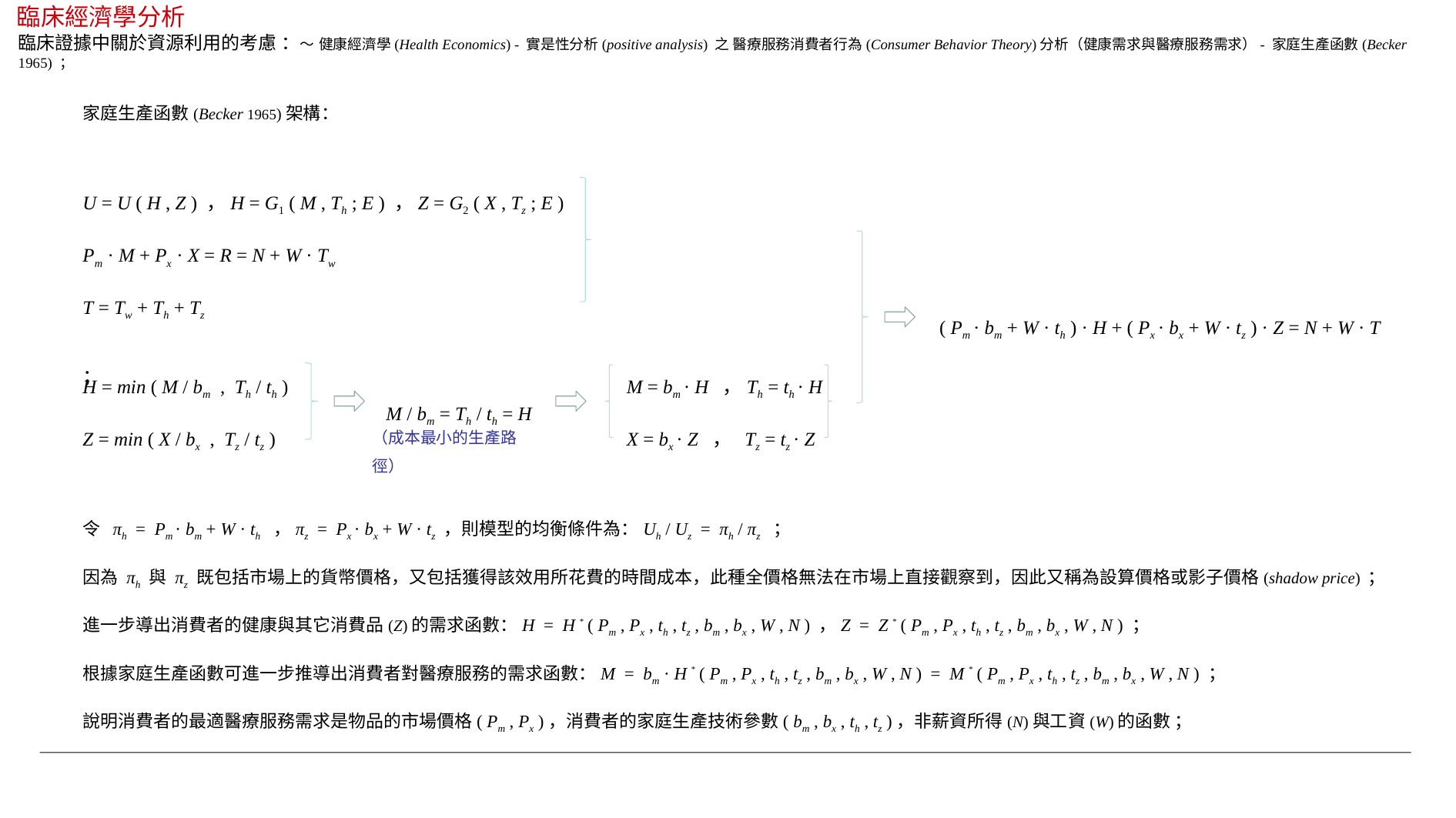

臨床經濟學分析
臨床證據中關於資源利用的考慮 ：～ 健康經濟學(Health Economics) - 實是性分析(positive analysis) 之 醫療服務消費者行為(Consumer Behavior Theory)分析（健康需求與醫療服務需求）- 家庭生產函數(Becker 1965) ；
家庭生產函數(Becker 1965)架構：
U = U ( H , Z ) ，H = G1 ( M , Th ; E ) ，Z = G2 ( X , Tz ; E )
Pm · M + Px · X = R = N + W · Tw
T = Tw + Th + Tz

                                                                                                                                                                                  ( Pm · bm + W · th ) · H + ( Px · bx + W · tz ) · Z = N + W · T  ；

                                                                                                                 M = bm · H  ，Th = th · H
                                                                                                                 X = bx · Z  ，  Tz = tz · Z
H = min ( M / bm  ,  Th / th )
Z = min ( X / bx  ,  Tz / tz )

                                                               M / bm = Th / th = H

（成本最小的生產路徑）
令  πh  =  Pm · bm + W · th  ，πz  =  Px · bx + W · tz ，則模型的均衡條件為：Uh / Uz  =  πh / πz  ；
因為 πh 與 πz 既包括市場上的貨幣價格，又包括獲得該效用所花費的時間成本，此種全價格無法在市場上直接觀察到，因此又稱為設算價格或影子價格(shadow price) ；
進一步導出消費者的健康與其它消費品(Z)的需求函數：H  =  H * ( Pm , Px , th , tz , bm , bx , W , N ) ，Z  =  Z * ( Pm , Px , th , tz , bm , bx , W , N ) ；
根據家庭生產函數可進一步推導出消費者對醫療服務的需求函數：M  =  bm · H * ( Pm , Px , th , tz , bm , bx , W , N )  =  M * ( Pm , Px , th , tz , bm , bx , W , N ) ；
說明消費者的最適醫療服務需求是物品的市場價格( Pm , Px )，消費者的家庭生產技術參數( bm , bx , th , tz )，非薪資所得(N)與工資(W)的函數 ；